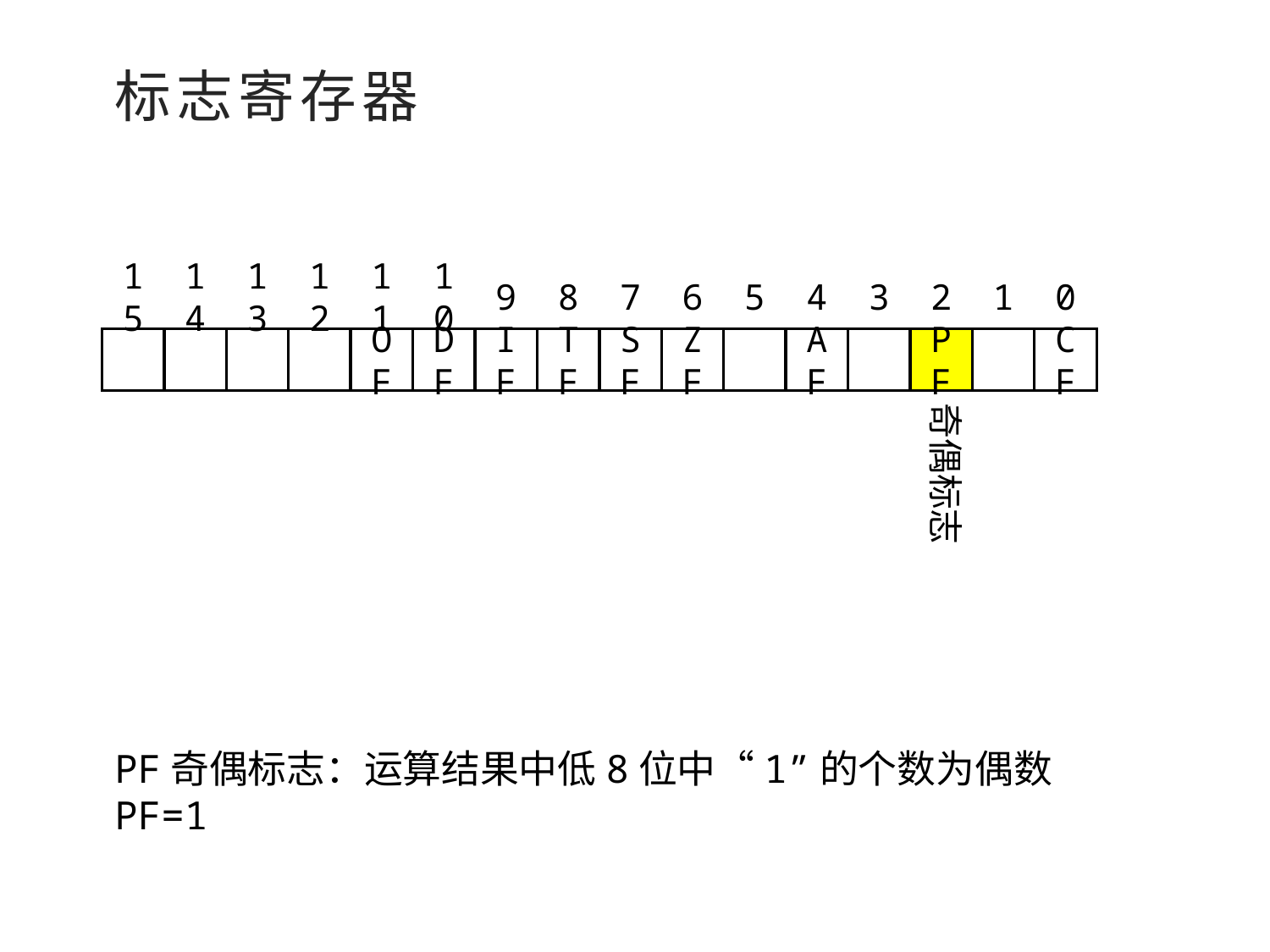

标志寄存器
15
14
13
12
11
10
9
8
7
6
5
4
3
2
1
0

OF
DF
IF
TF
SF
ZF

AF

PF

CF
奇偶标志
PF奇偶标志：运算结果中低8位中“1”的个数为偶数PF=1